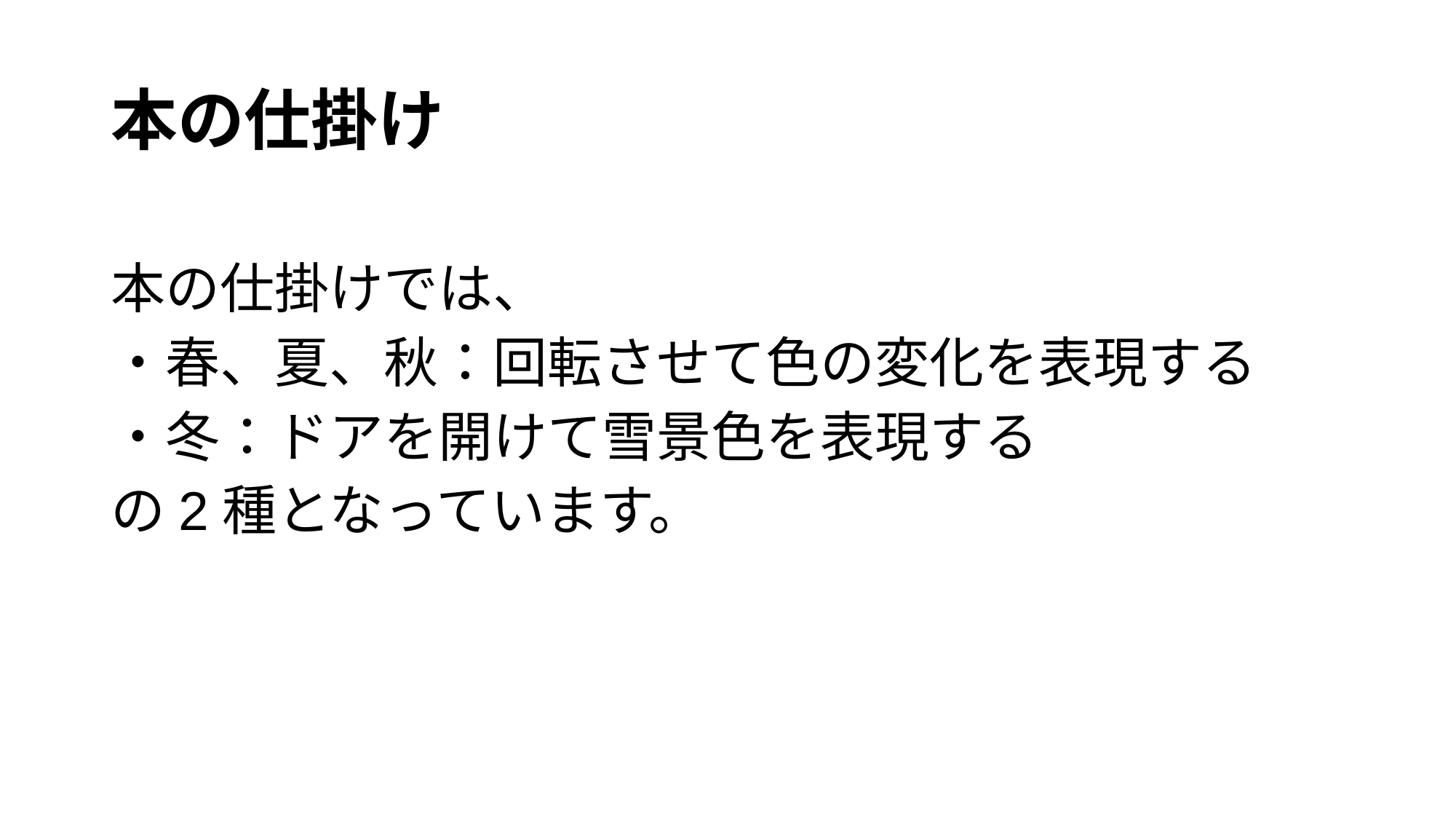

# 本の仕掛け
本の仕掛けでは、
・春、夏、秋：回転させて色の変化を表現する
・冬：ドアを開けて雪景色を表現する
の2種となっています。